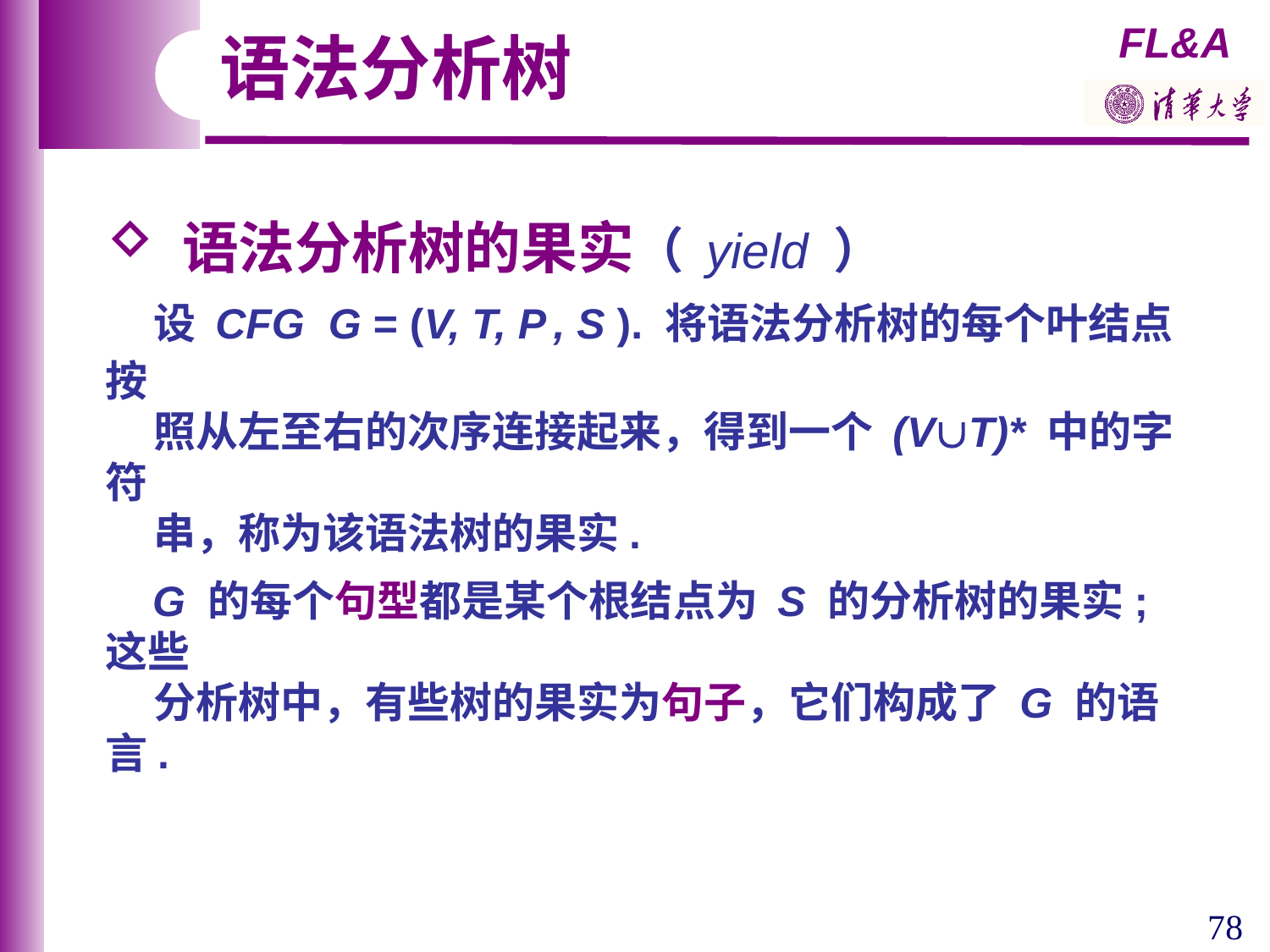

语法分析树
 语法分析树的果实（ yield ）

    设 CFG  G = (V, T, P , S ). 将语法分析树的每个叶结点按
    照从左至右的次序连接起来，得到一个 (V∪T)* 中的字符
    串，称为该语法树的果实.

    G 的每个句型都是某个根结点为 S 的分析树的果实; 这些
    分析树中，有些树的果实为句子，它们构成了 G 的语言.
78